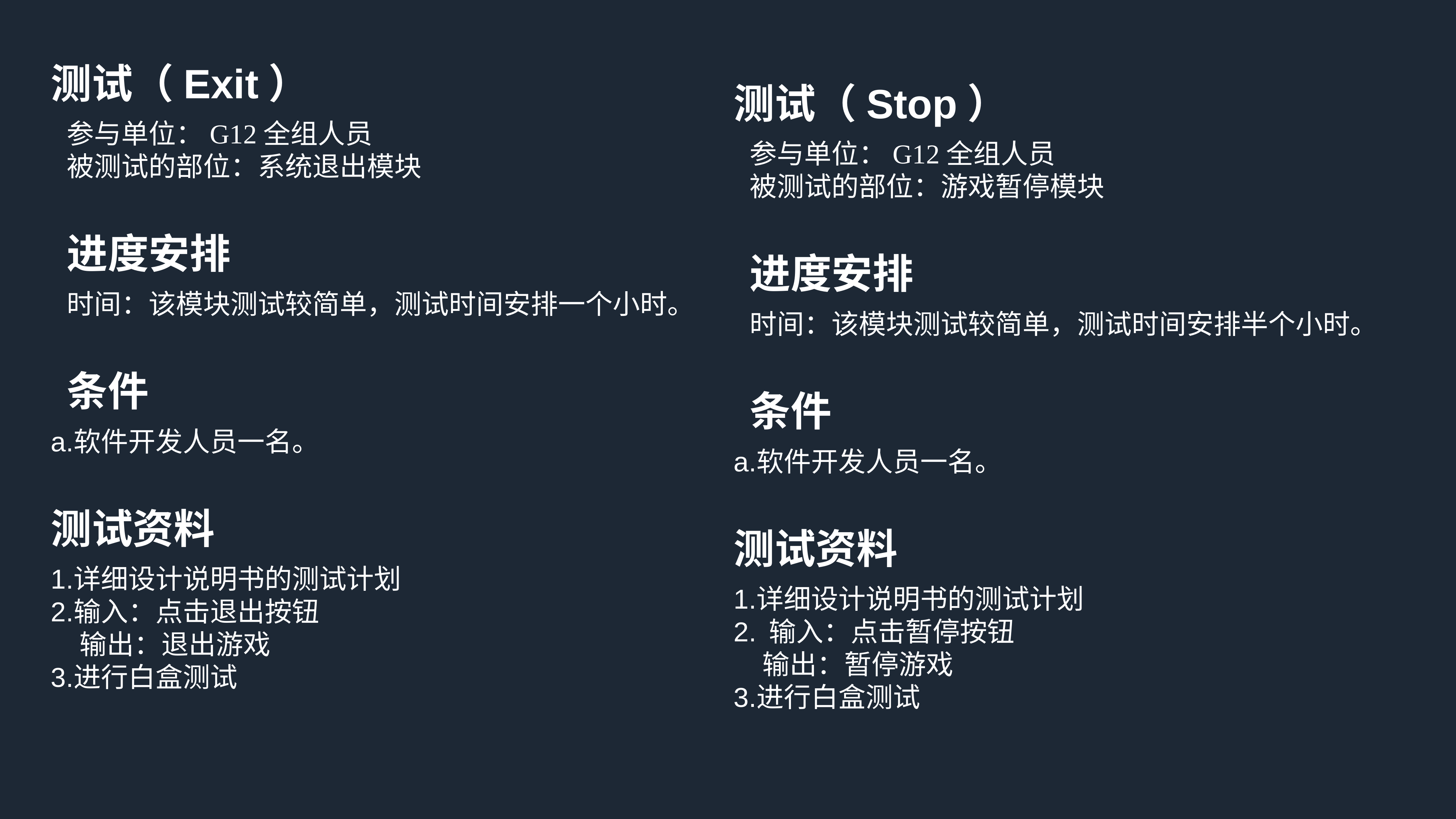

测试（Exit）
参与单位：G12全组人员
被测试的部位：系统退出模块
进度安排
时间：该模块测试较简单，测试时间安排一个小时。
条件
软件开发人员一名。
测试资料
详细设计说明书的测试计划
输入：点击退出按钮
 输出：退出游戏
进行白盒测试

测试（Stop）
参与单位：G12全组人员
被测试的部位：游戏暂停模块
进度安排
时间：该模块测试较简单，测试时间安排半个小时。
条件
软件开发人员一名。
测试资料
详细设计说明书的测试计划
 输入：点击暂停按钮
 输出：暂停游戏
进行白盒测试